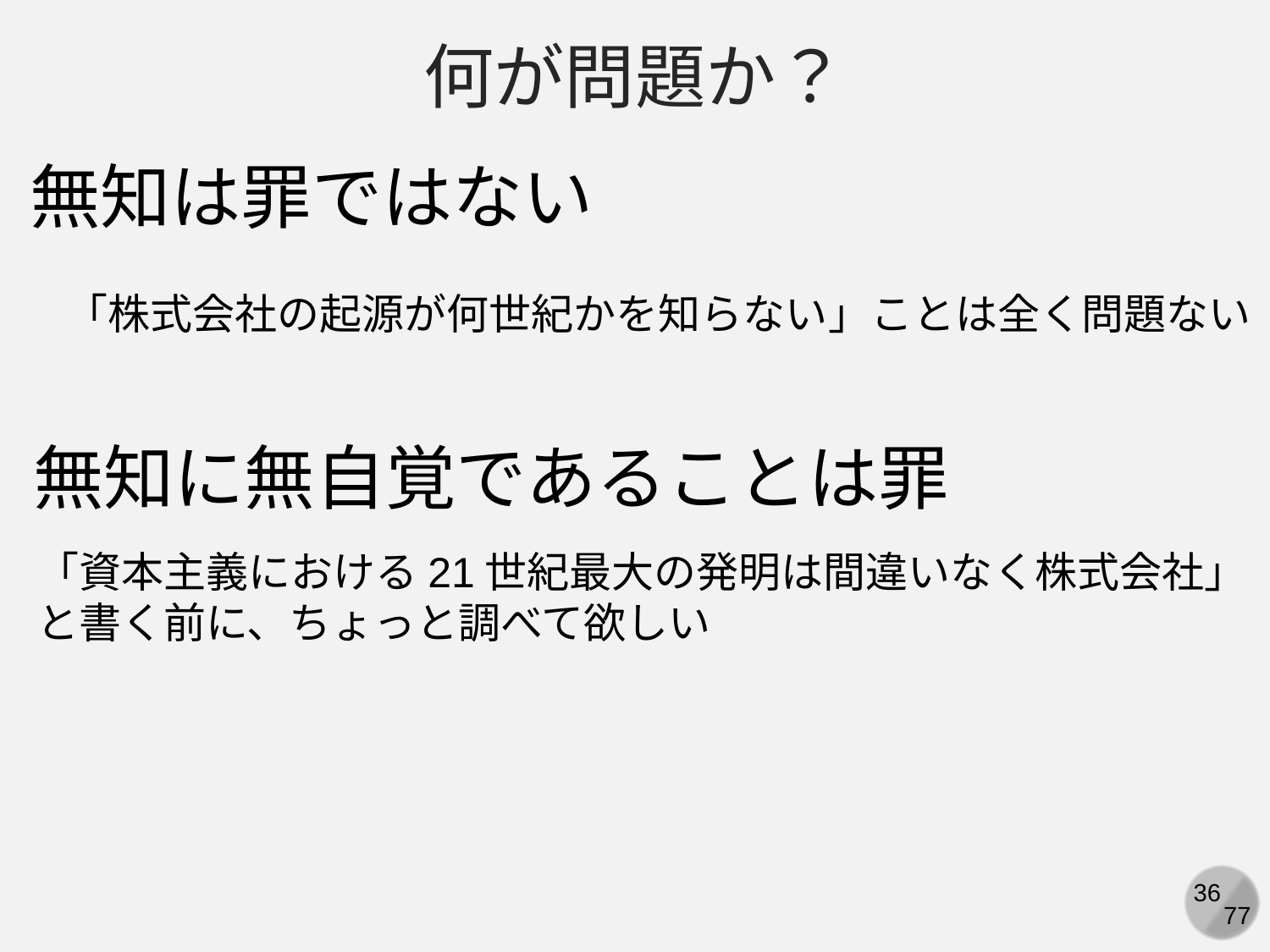

何が問題か？
無知は罪ではない
「株式会社の起源が何世紀かを知らない」ことは全く問題ない
無知に無自覚であることは罪
「資本主義における21世紀最大の発明は間違いなく株式会社」
と書く前に、ちょっと調べて欲しい